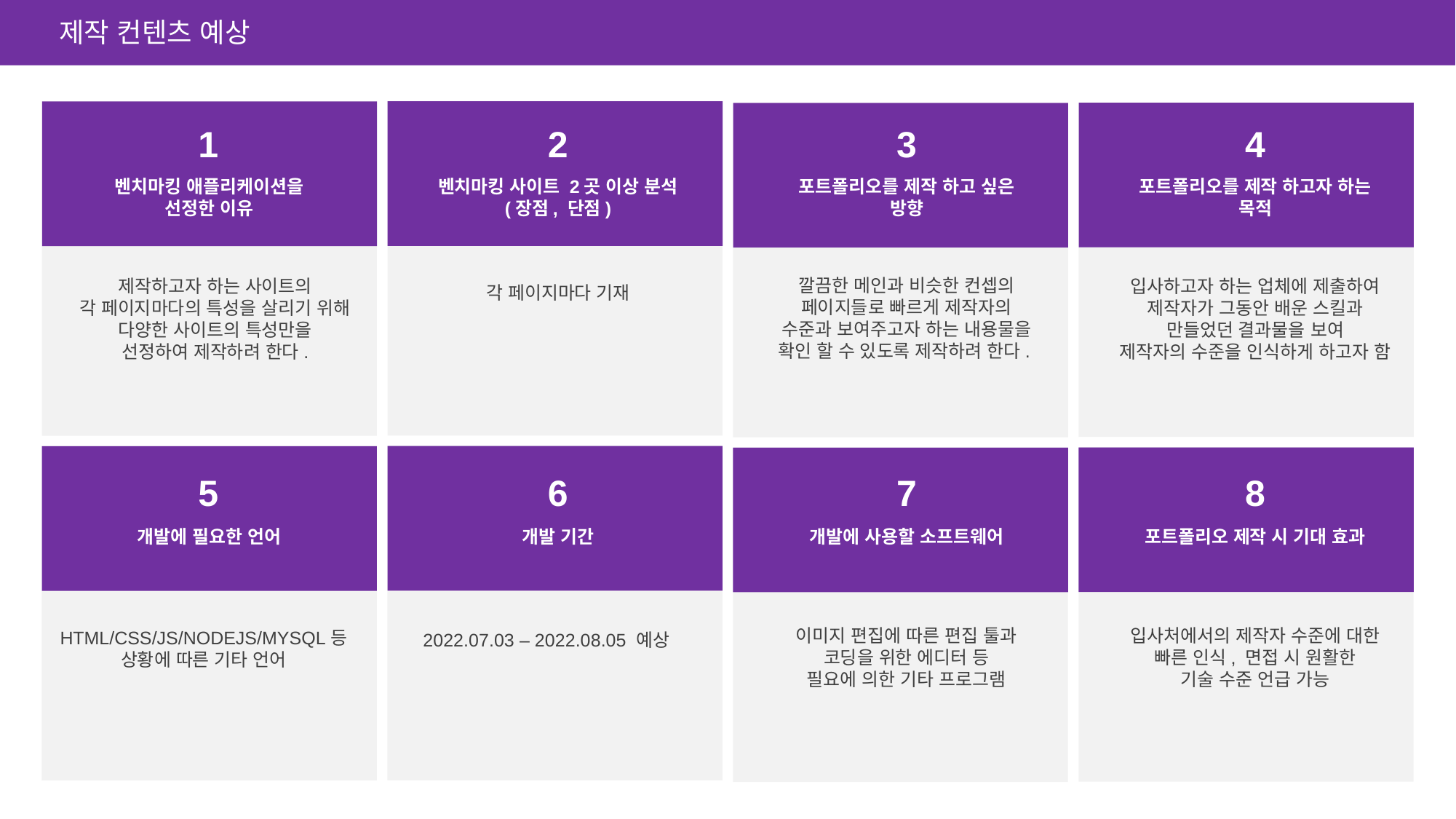

제작 컨텐츠 예상

1
2
3
4
벤치마킹 애플리케이션을
선정한 이유
벤치마킹 사이트 2곳 이상 분석
(장점, 단점)
포트폴리오를 제작 하고 싶은
방향
포트폴리오를 제작 하고자 하는
목적
깔끔한 메인과 비슷한 컨셉의
페이지들로 빠르게 제작자의
수준과 보여주고자 하는 내용물을
확인 할 수 있도록 제작하려 한다.
입사하고자 하는 업체에 제출하여
제작자가 그동안 배운 스킬과
만들었던 결과물을 보여
제작자의 수준을 인식하게 하고자 함
제작하고자 하는 사이트의
각 페이지마다의 특성을 살리기 위해
다양한 사이트의 특성만을
선정하여 제작하려 한다.
각 페이지마다 기재

5
6
7
8
개발에 필요한 언어
개발 기간
개발에 사용할 소프트웨어
포트폴리오 제작 시 기대 효과
입사처에서의 제작자 수준에 대한
빠른 인식, 면접 시 원활한
기술 수준 언급 가능
이미지 편집에 따른 편집 툴과
코딩을 위한 에디터 등
필요에 의한 기타 프로그램
HTML/CSS/JS/NODEJS/MYSQL등
상황에 따른 기타 언어
2022.07.03 – 2022.08.05 예상